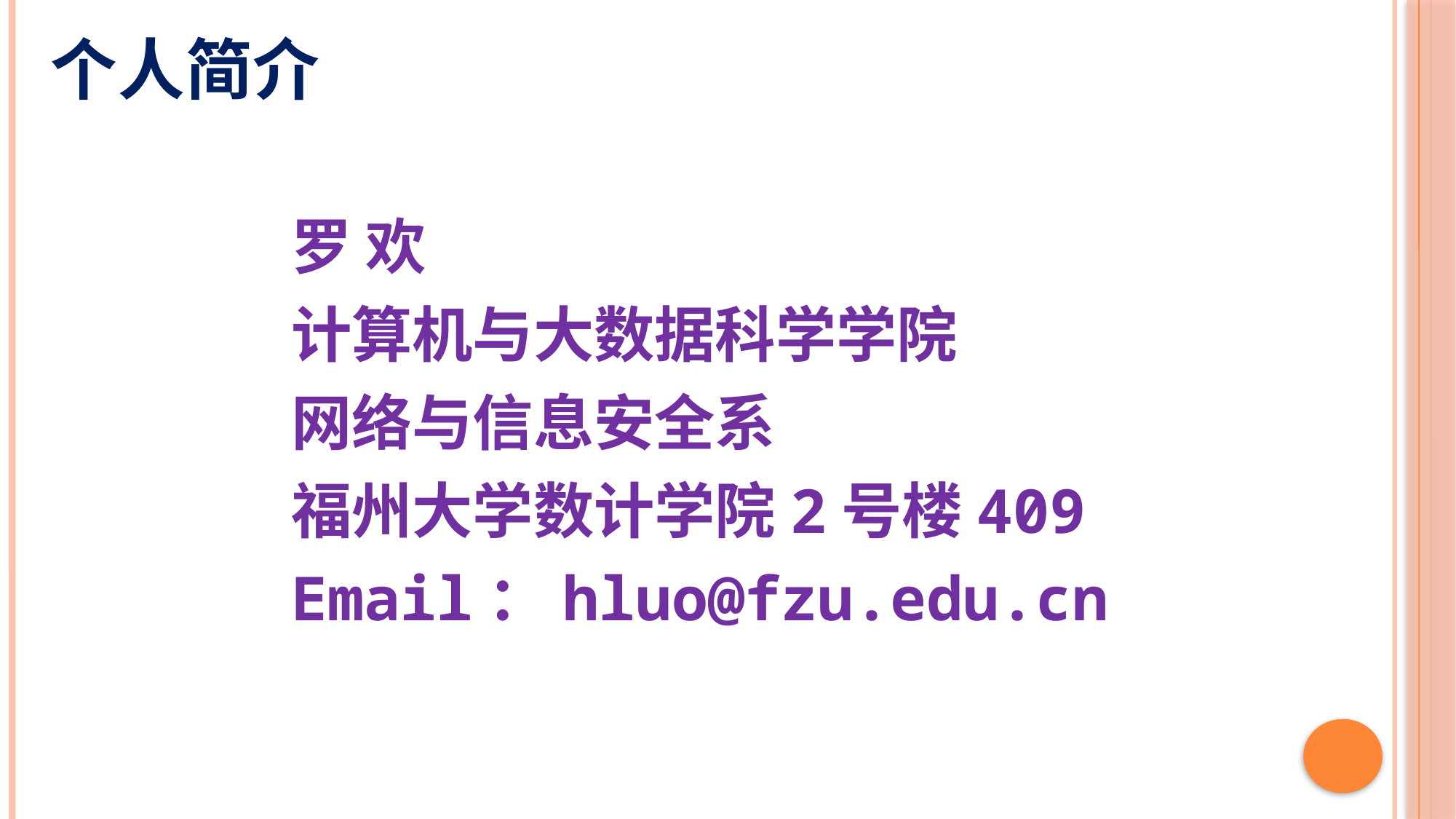

个人简介
罗 欢
计算机与大数据科学学院
网络与信息安全系
福州大学数计学院2号楼409
Email：hluo@fzu.edu.cn